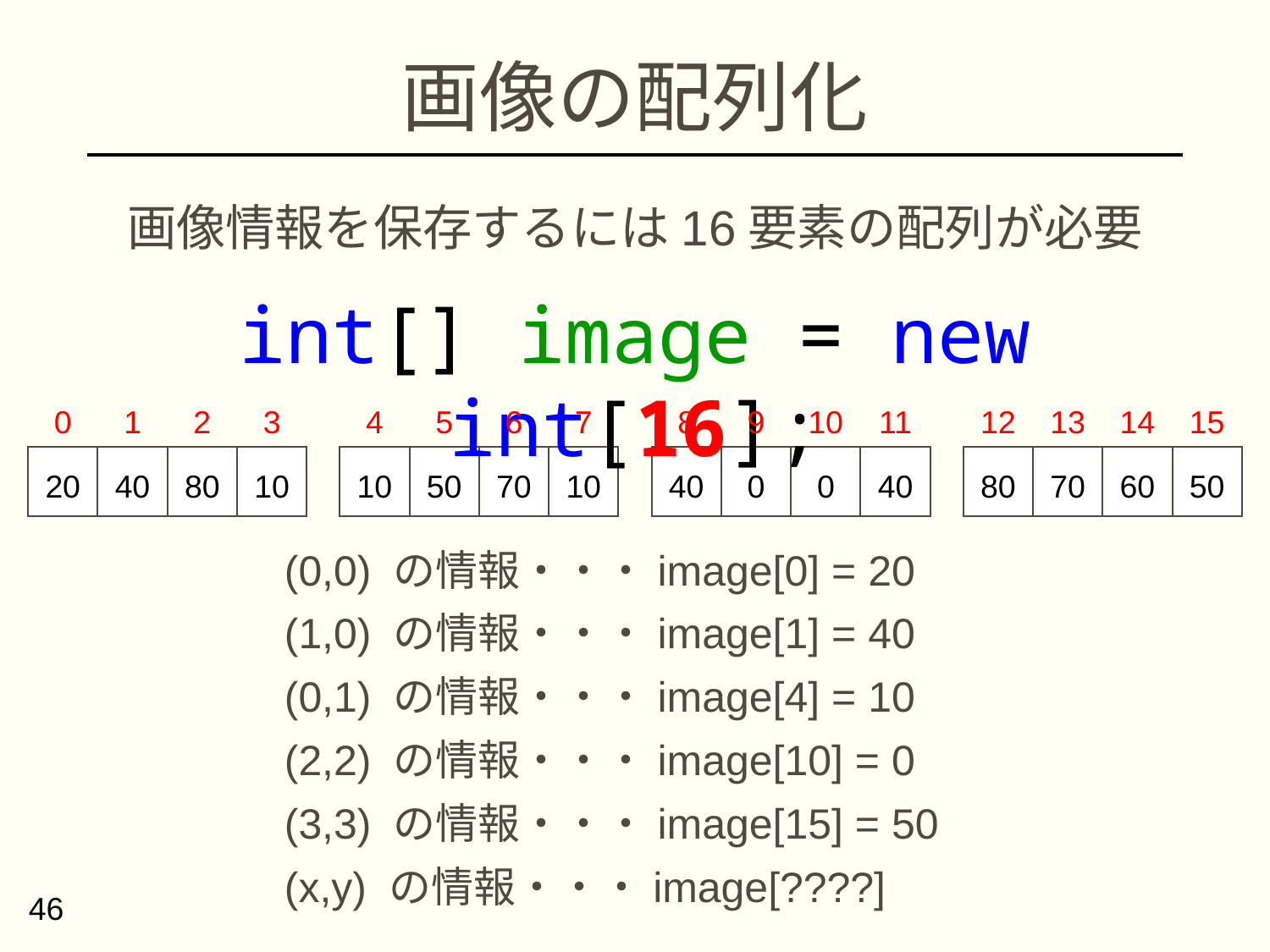

# 画像の配列化
画像情報を保存するには16要素の配列が必要
int[] image = new int[16];
0
1
2
3
4
5
6
7
8
9
10
11
12
13
14
15
20
40
80
10
10
50
70
10
40
0
0
40
80
70
60
50
(0,0) の情報・・・image[0] = 20
(1,0) の情報・・・image[1] = 40
(0,1) の情報・・・image[4] = 10
(2,2) の情報・・・image[10] = 0
(3,3) の情報・・・image[15] = 50
(x,y) の情報・・・image[????]
46